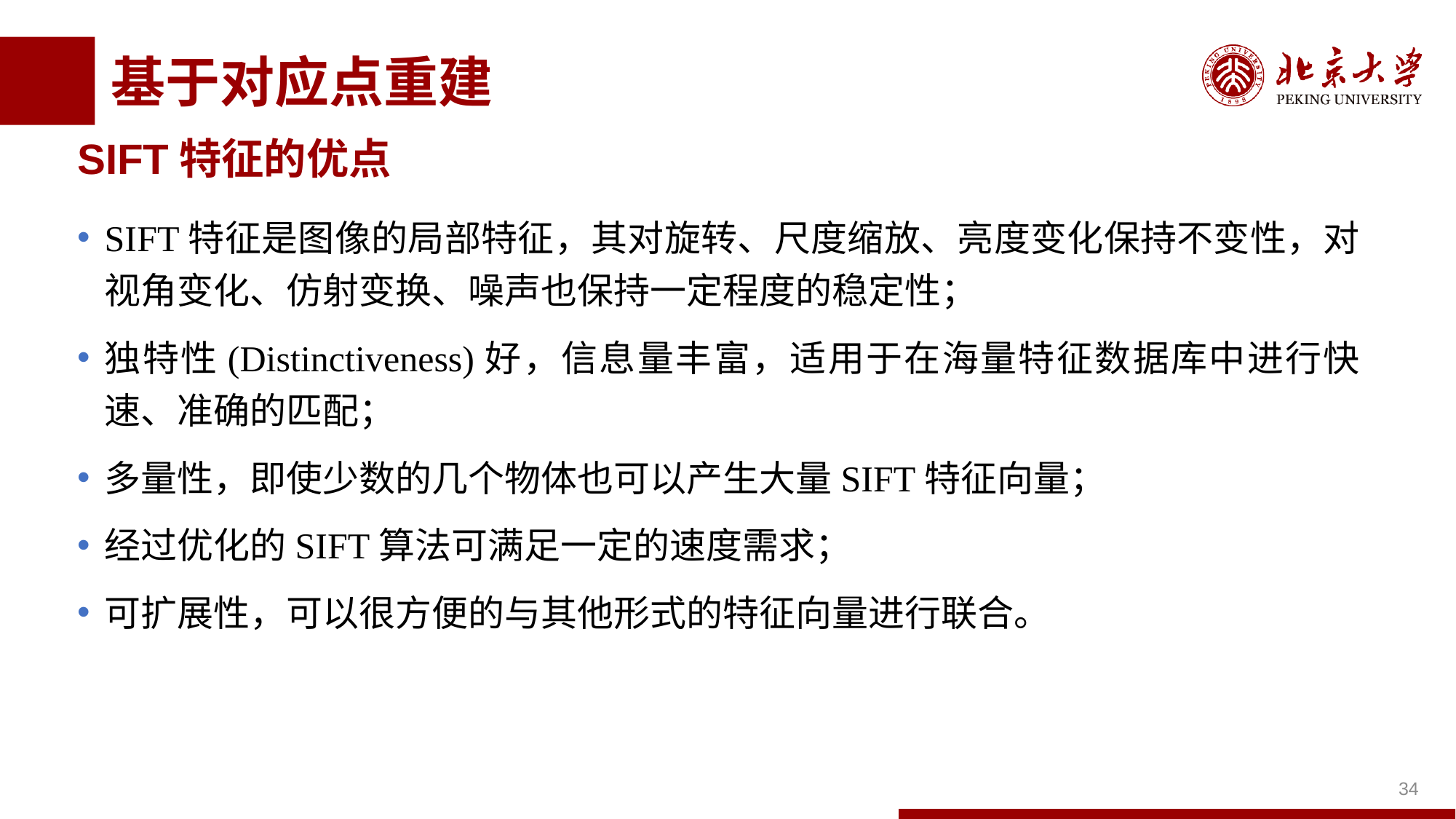

# 基于对应点重建
SIFT特征的优点
SIFT特征是图像的局部特征，其对旋转、尺度缩放、亮度变化保持不变性，对视角变化、仿射变换、噪声也保持一定程度的稳定性；
独特性(Distinctiveness)好，信息量丰富，适用于在海量特征数据库中进行快速、准确的匹配；
多量性，即使少数的几个物体也可以产生大量SIFT特征向量；
经过优化的SIFT算法可满足一定的速度需求；
可扩展性，可以很方便的与其他形式的特征向量进行联合。
34